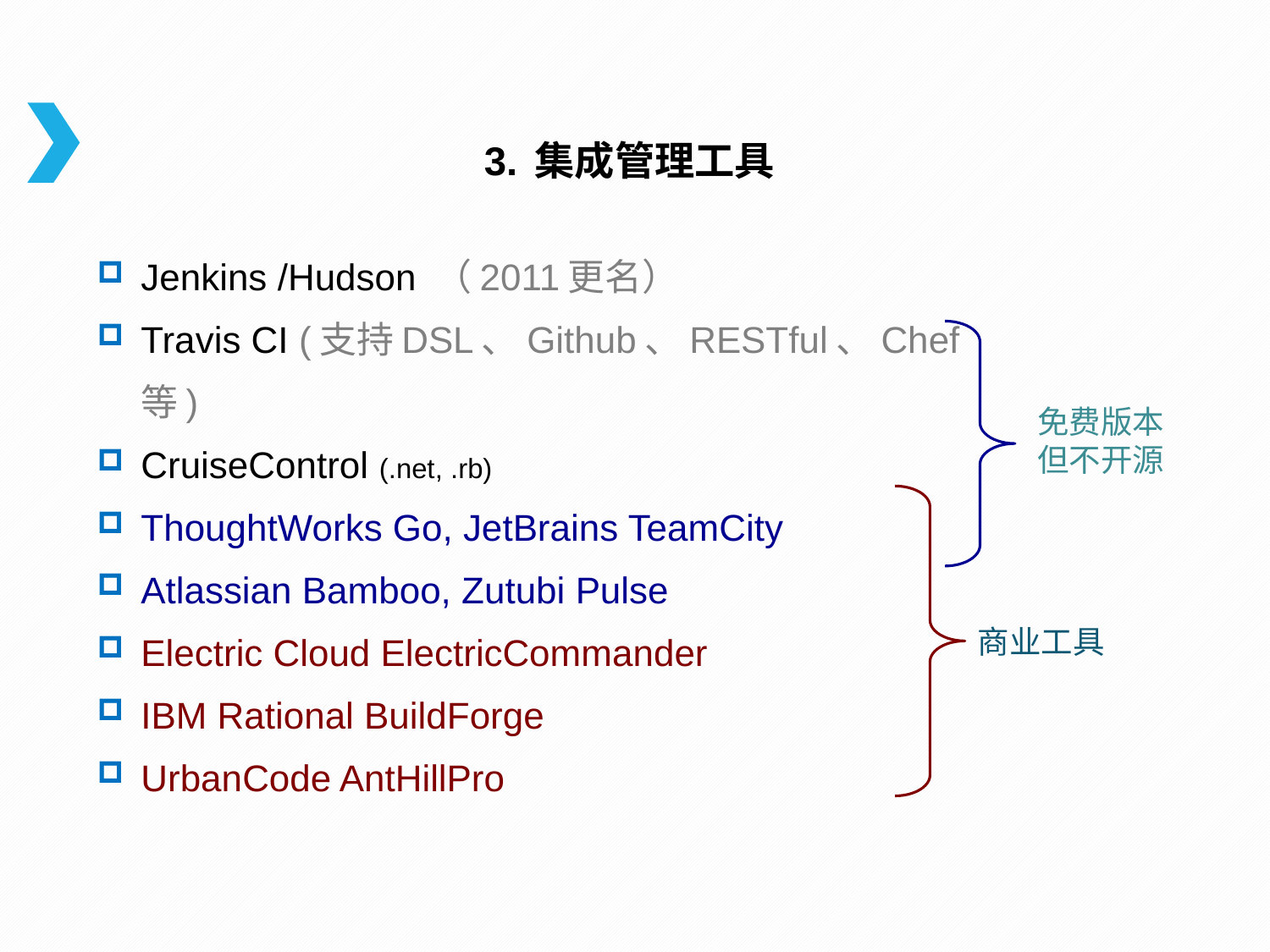

# 3. 集成管理工具
Jenkins /Hudson （2011更名）
Travis CI (支持DSL、Github、RESTful、Chef等)
CruiseControl (.net, .rb)
ThoughtWorks Go, JetBrains TeamCity
Atlassian Bamboo, Zutubi Pulse
Electric Cloud ElectricCommander
IBM Rational BuildForge
UrbanCode AntHillPro

免费版本
但不开源

商业工具
41